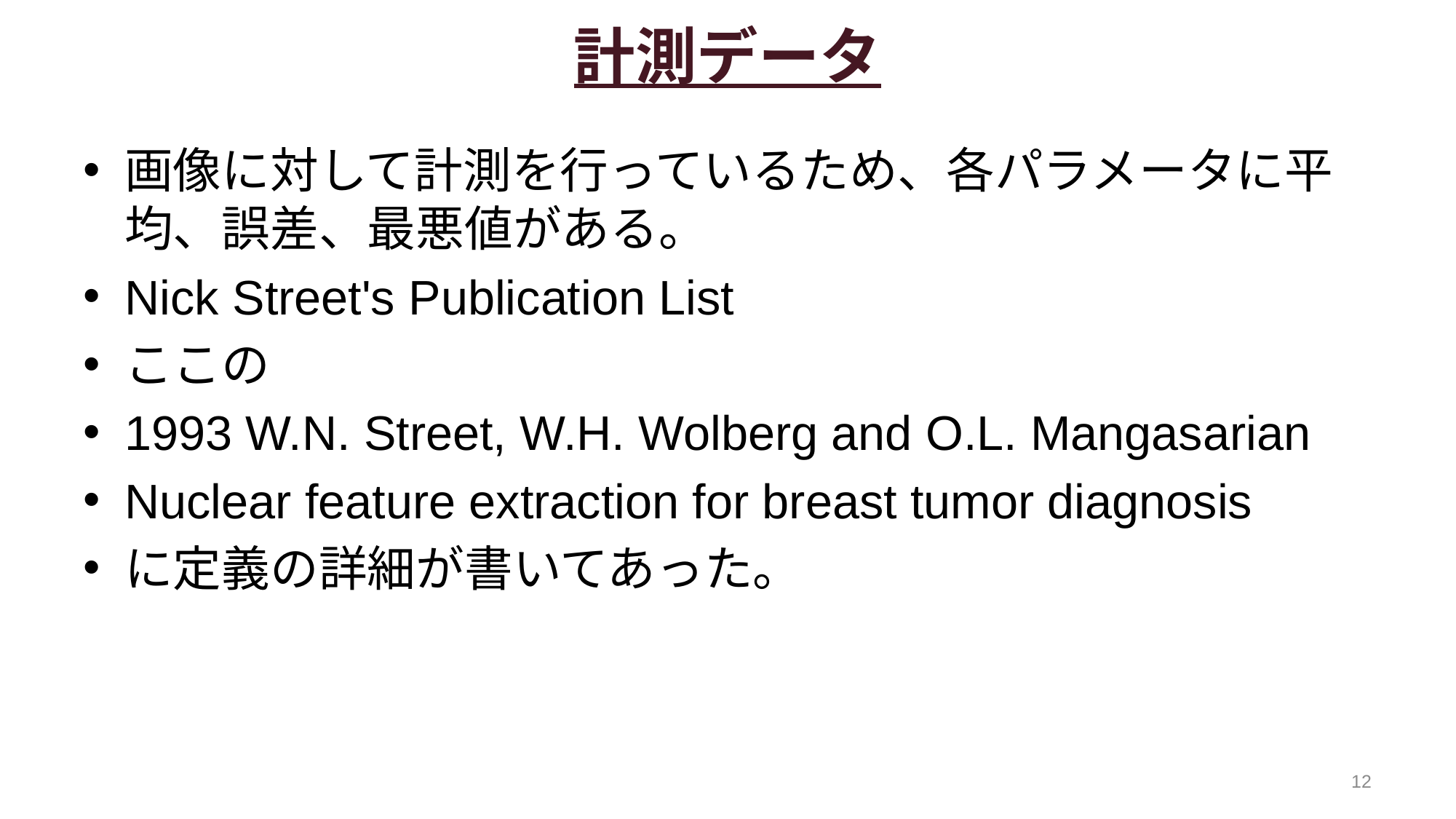

# 計測データ
画像に対して計測を行っているため、各パラメータに平均、誤差、最悪値がある。
Nick Street's Publication List
ここの
1993 W.N. Street, W.H. Wolberg and O.L. Mangasarian
Nuclear feature extraction for breast tumor diagnosis
に定義の詳細が書いてあった。

12